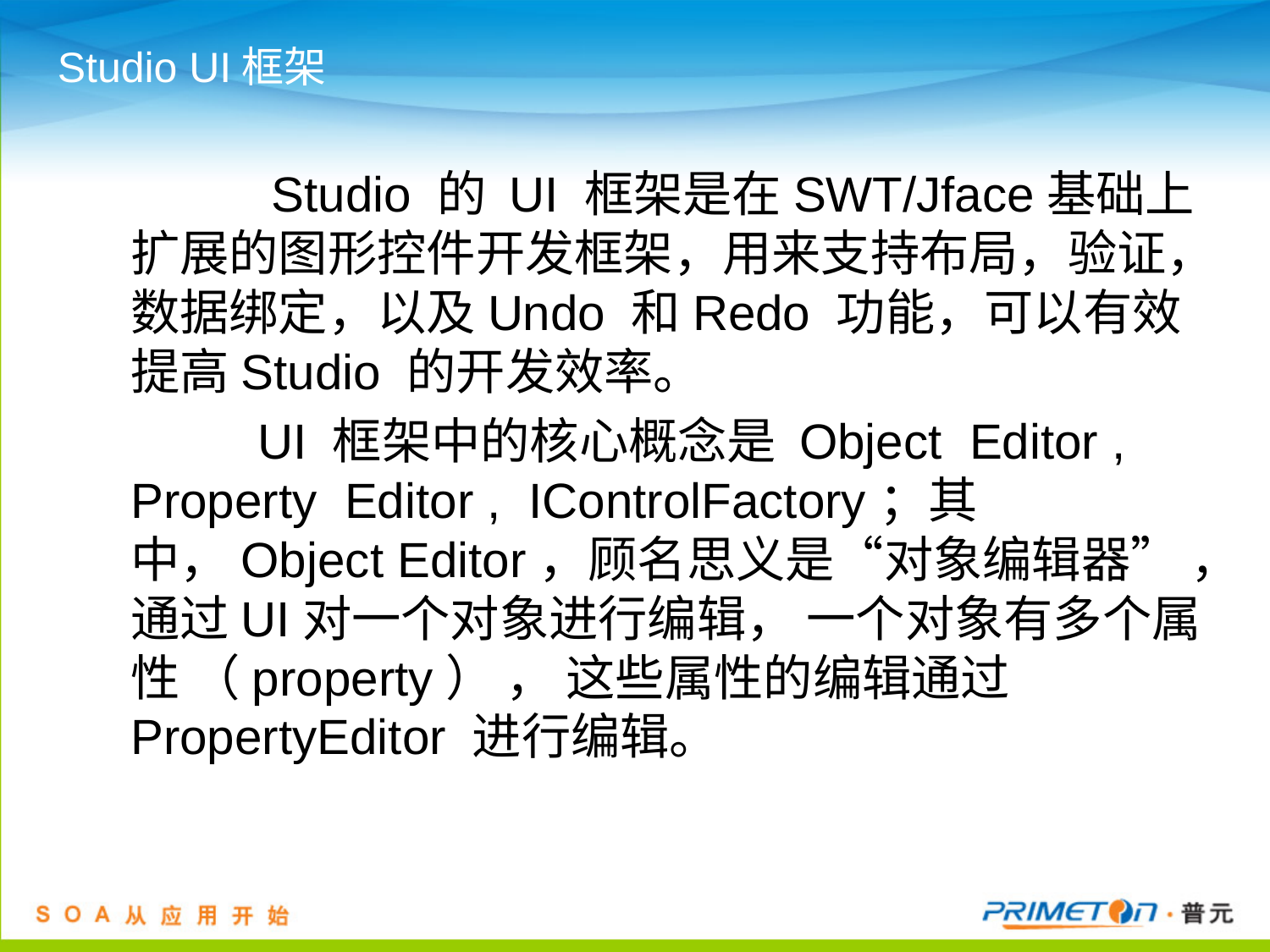

# Studio UI框架
		 Studio 的 UI 框架是在SWT/Jface基础上扩展的图形控件开发框架，用来支持布局，验证，数据绑定，以及Undo 和Redo 功能，可以有效提高Studio 的开发效率。
		UI 框架中的核心概念是 Object  Editor ,  Property  Editor ,  IControlFactory；其中，Object Editor，顾名思义是“对象编辑器” ，通过UI对一个对象进行编辑， 一个对象有多个属性 （property） ， 这些属性的编辑通过PropertyEditor 进行编辑。